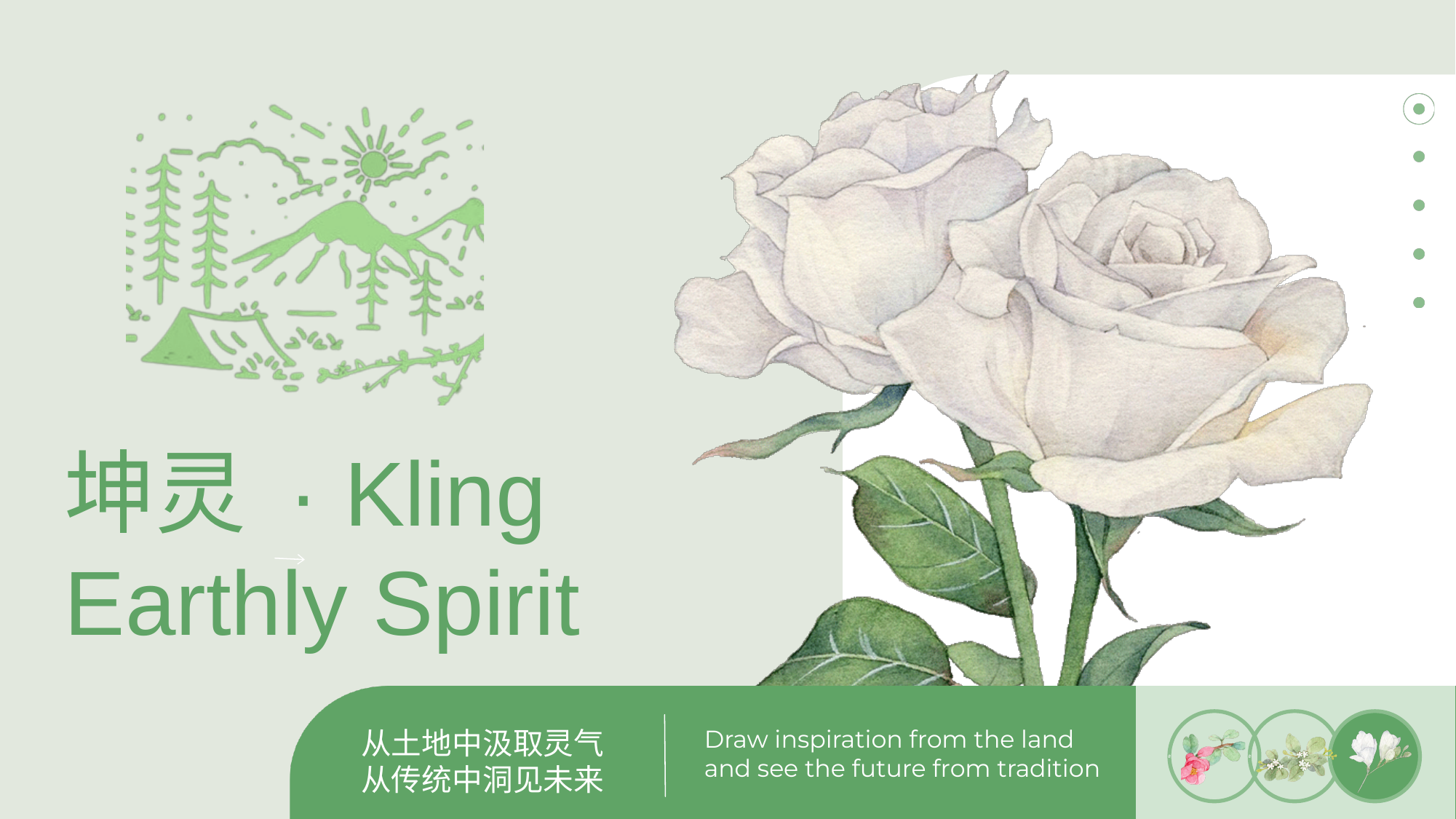

坤灵 · Kling
Earthly Spirit

Draw inspiration from the land
and see the future from tradition
从土地中汲取灵气
从传统中洞见未来